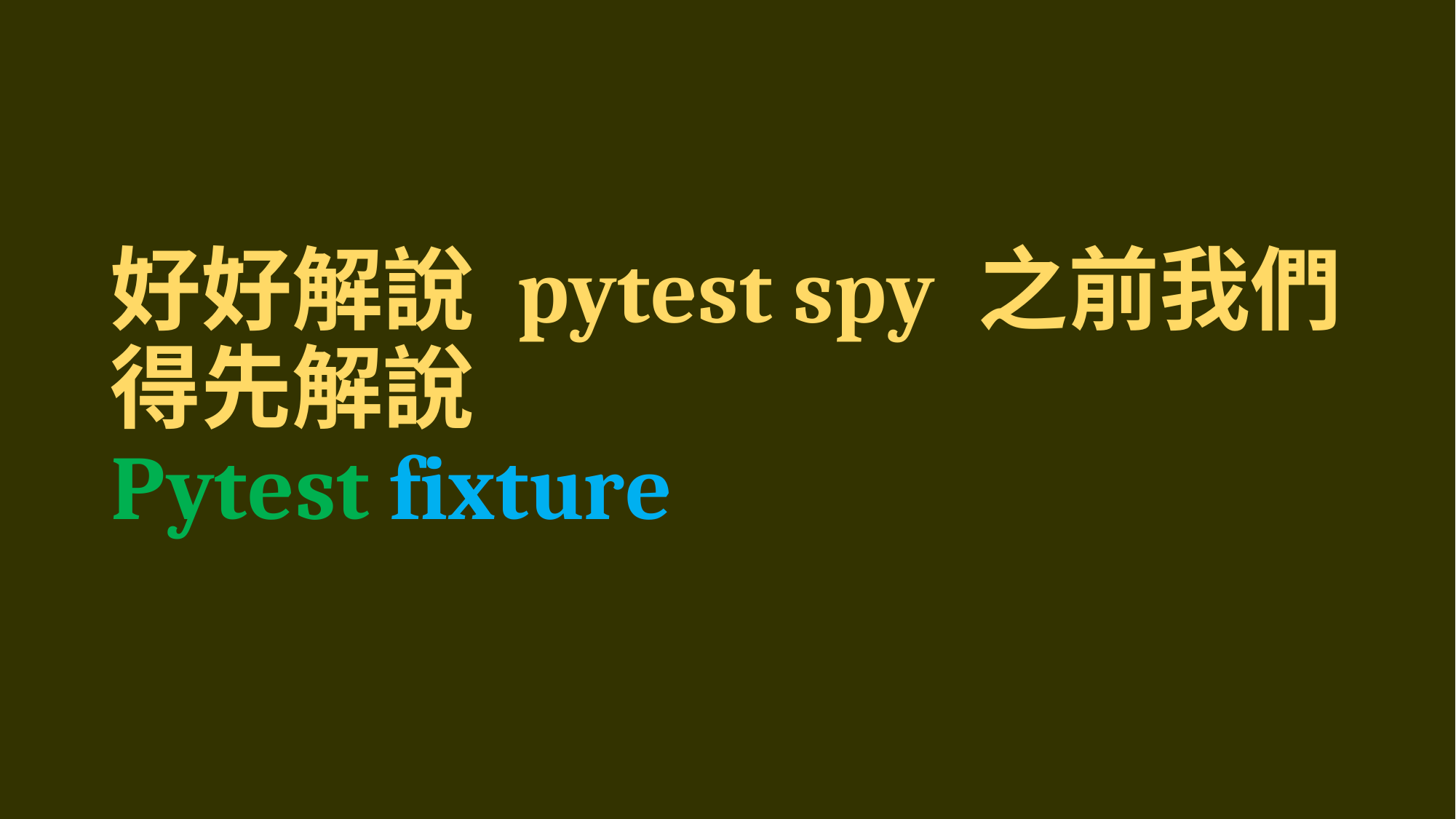

# 好好解說 pytest spy 之前我們得先解說 Pytest fixture